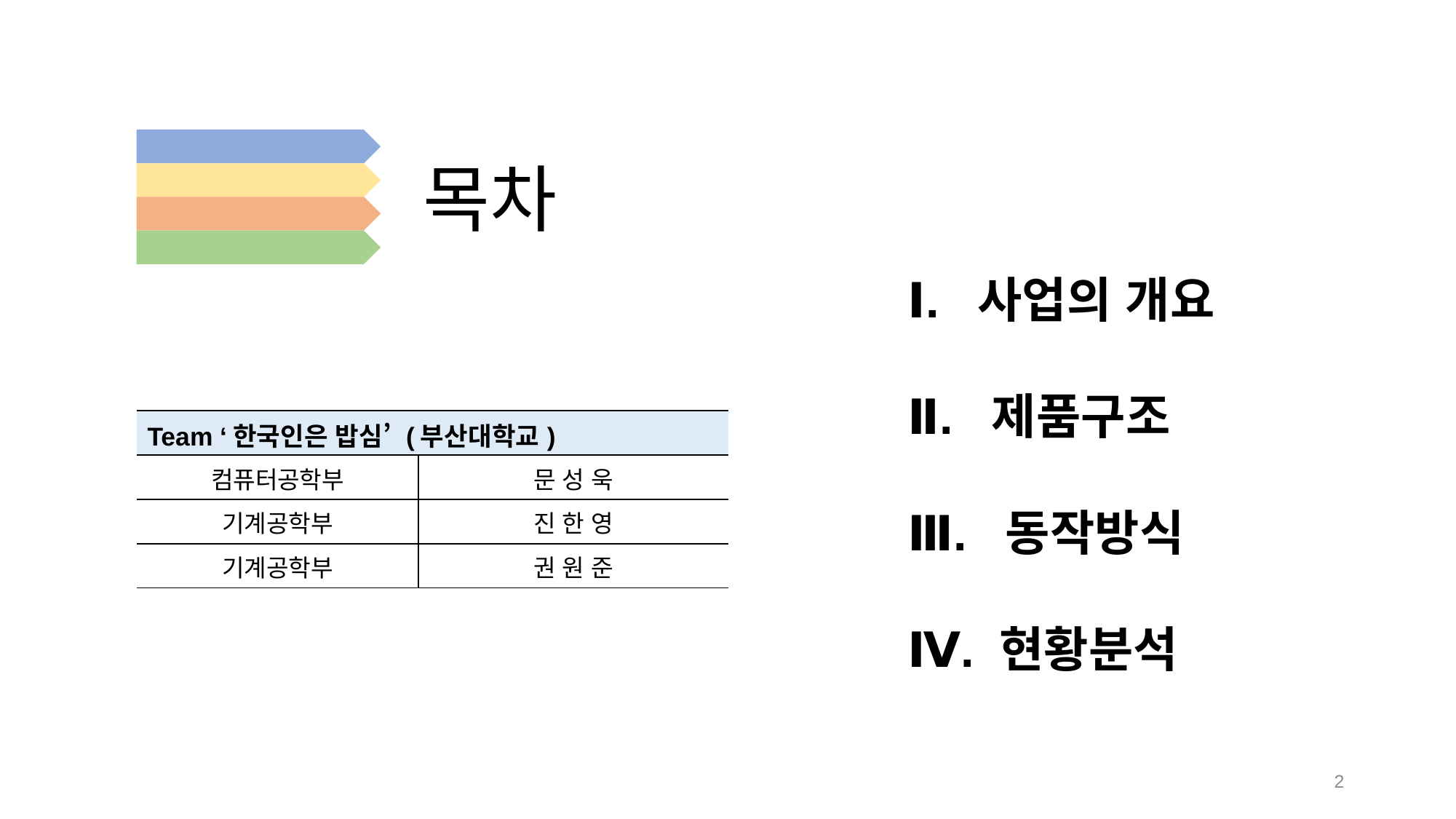

목차
Ⅰ.  사업의 개요

Ⅱ.  제품구조

Ⅲ.  동작방식

Ⅳ. 현황분석
| Team ‘한국인은 밥심’ (부산대학교) |  |
| --- | --- |
| 컴퓨터공학부 | 문 성 욱 |
| 기계공학부 | 진 한 영 |
| 기계공학부 | 권 원 준 |
2